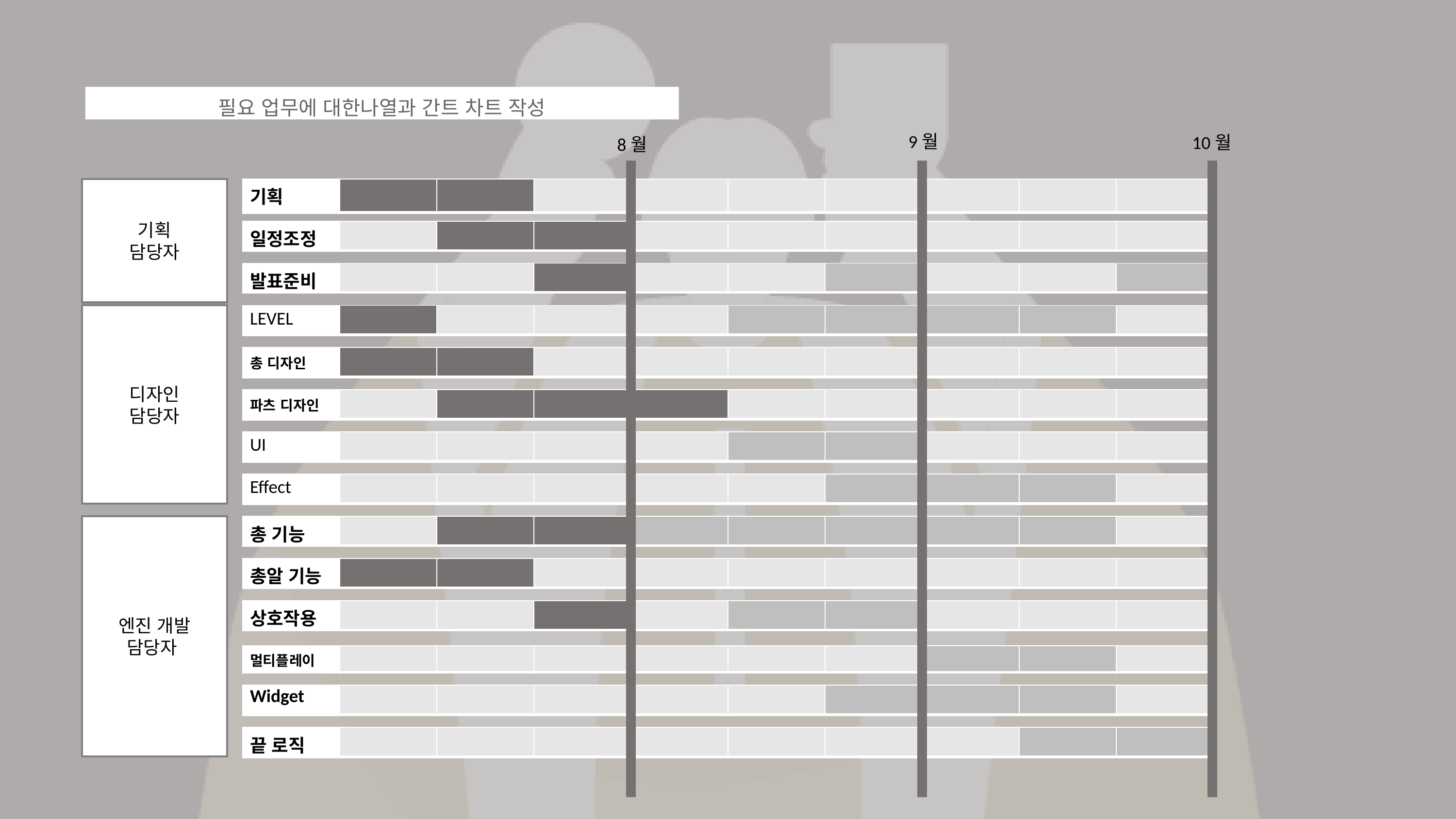

필요 업무에 대한나열과 간트 차트 작성
9월
10월
8월
기획
담당자
| 기획 |  |  |  |  |  |  |  |  |  |
| --- | --- | --- | --- | --- | --- | --- | --- | --- | --- |
| 일정조정 |  |  |  |  |  |  |  |  |  |
| --- | --- | --- | --- | --- | --- | --- | --- | --- | --- |
| 발표준비 |  |  |  |  |  |  |  |  |  |
| --- | --- | --- | --- | --- | --- | --- | --- | --- | --- |
디자인
담당자
| LEVEL |  |  |  |  |  |  |  |  |  |
| --- | --- | --- | --- | --- | --- | --- | --- | --- | --- |
| 총 디자인 |  |  |  |  |  |  |  |  |  |
| --- | --- | --- | --- | --- | --- | --- | --- | --- | --- |
| 파츠 디자인 |  |  |  |  |  |  |  |  |  |
| --- | --- | --- | --- | --- | --- | --- | --- | --- | --- |
| UI |  |  |  |  |  |  |  |  |  |
| --- | --- | --- | --- | --- | --- | --- | --- | --- | --- |
| Effect |  |  |  |  |  |  |  |  |  |
| --- | --- | --- | --- | --- | --- | --- | --- | --- | --- |
엔진 개발
담당자
| 총 기능 |  |  |  |  |  |  |  |  |  |
| --- | --- | --- | --- | --- | --- | --- | --- | --- | --- |
| 총알 기능 |  |  |  |  |  |  |  |  |  |
| --- | --- | --- | --- | --- | --- | --- | --- | --- | --- |
| 상호작용 |  |  |  |  |  |  |  |  |  |
| --- | --- | --- | --- | --- | --- | --- | --- | --- | --- |
| 멀티플레이 |  |  |  |  |  |  |  |  |  |
| --- | --- | --- | --- | --- | --- | --- | --- | --- | --- |
| Widget |  |  |  |  |  |  |  |  |  |
| --- | --- | --- | --- | --- | --- | --- | --- | --- | --- |
| 끝 로직 |  |  |  |  |  |  |  |  |  |
| --- | --- | --- | --- | --- | --- | --- | --- | --- | --- |